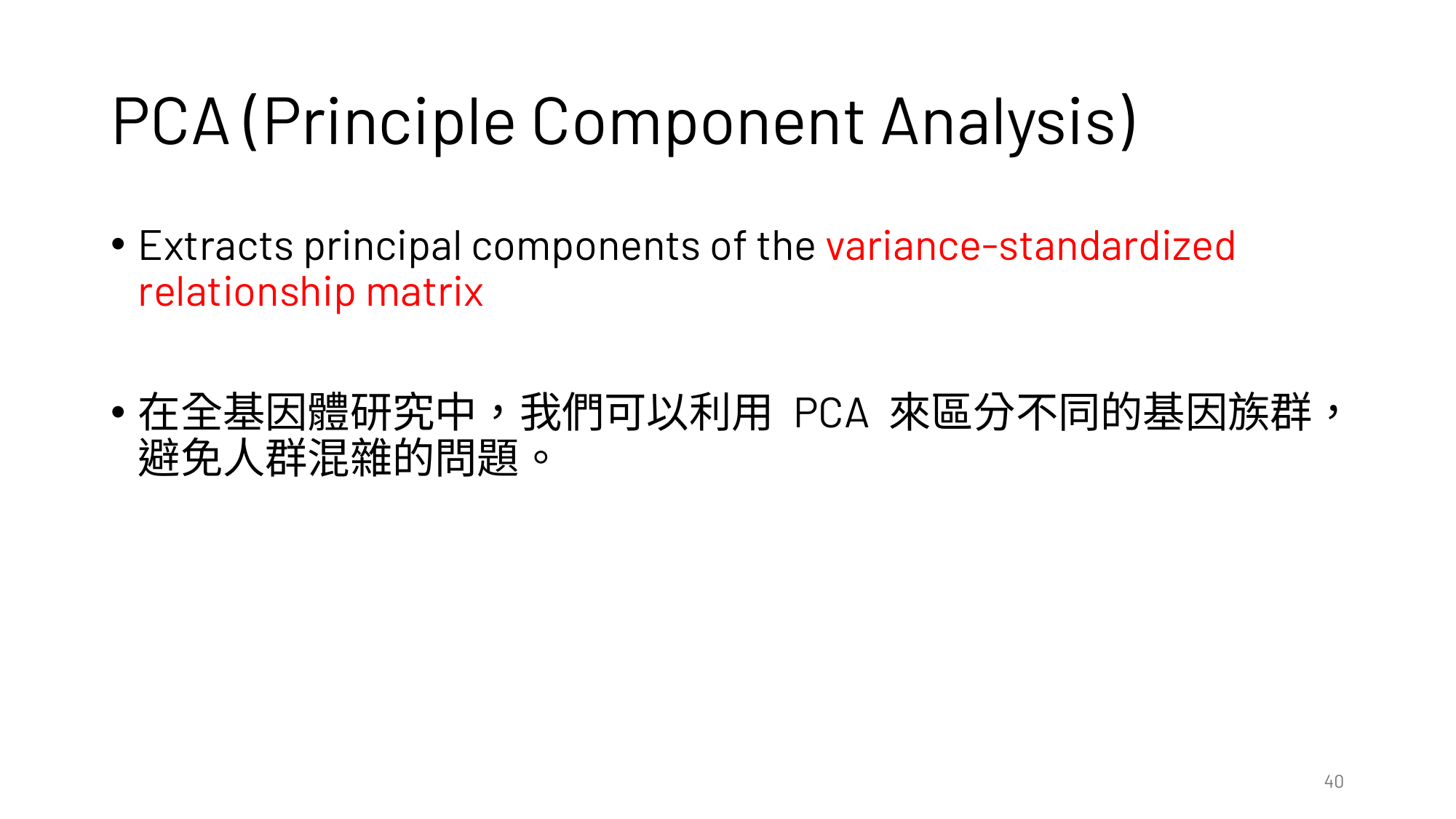

# PCA (Principle Component Analysis)
Extracts principal components of the variance-standardized relationship matrix

在全基因體研究中，我們可以利用 PCA 來區分不同的基因族群，避免人群混雜的問題。
40